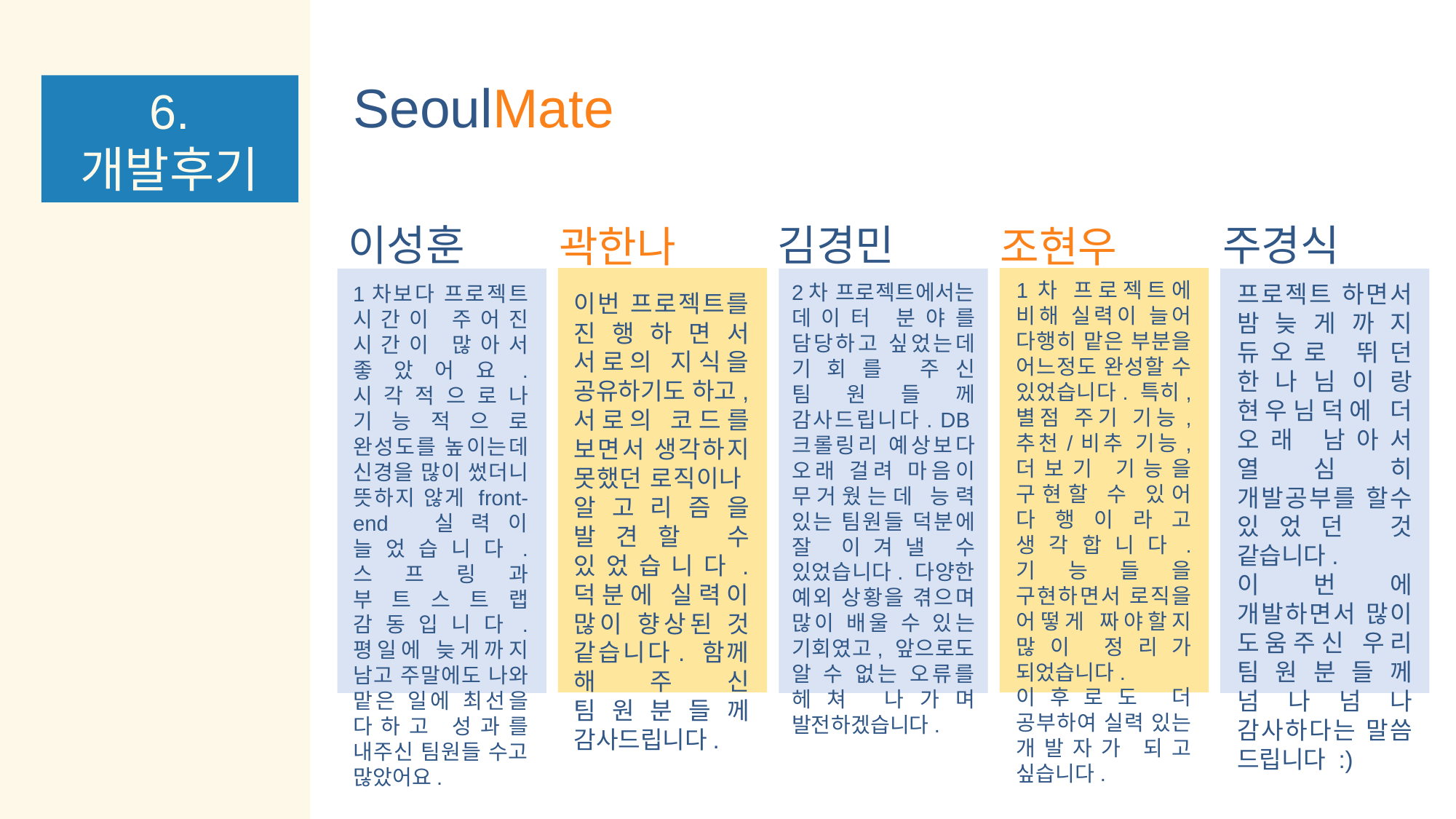

SeoulMate
6. 개발후기
이성훈
김경민
주경식
곽한나
조현우

1차 프로젝트에 비해 실력이 늘어 다행히 맡은 부분을 어느정도 완성할 수 있었습니다. 특히, 별점 주기 기능, 추천/비추 기능, 더보기 기능을 구현할 수 있어 다행이라고 생각합니다. 기능들을 구현하면서 로직을 어떻게 짜야할지 많이 정리가 되었습니다.
이후로도 더 공부하여 실력 있는 개발자가 되고 싶습니다.
2차 프로젝트에서는 데이터 분야를 담당하고 싶었는데 기회를 주신 팀원들께 감사드립니다. DB크롤링리 예상보다 오래 걸려 마음이 무거웠는데 능력 있는 팀원들 덕분에 잘 이겨낼 수 있었습니다. 다양한 예외 상황을 겪으며 많이 배울 수 있는 기회였고, 앞으로도 알 수 없는 오류를 헤쳐 나가며 발전하겠습니다.
프로젝트 하면서 밤늦게까지 듀오로 뛰던 한나님이랑 현우님덕에 더 오래 남아서 열심히 개발공부를 할수 있었던 것 같습니다.
이번에 개발하면서 많이 도움주신 우리 팀원분들께 넘나넘나 감사하다는 말씀 드립니다 :)

1차보다 프로젝트 시간이 주어진 시간이 많아서 좋았어요. 시각적으로나 기능적으로 완성도를 높이는데 신경을 많이 썼더니 뜻하지 않게 front-end 실력이 늘었습니다. 스프링과 부트스트랩 감동입니다. 평일에 늦게까지 남고 주말에도 나와 맡은 일에 최선을 다하고 성과를 내주신 팀원들 수고 많았어요.

이번 프로젝트를 진행하면서 서로의 지식을 공유하기도 하고, 서로의 코드를 보면서 생각하지 못했던 로직이나 알고리즘을 발견할 수 있었습니다. 덕분에 실력이 많이 향상된 것 같습니다. 함께 해주신 팀원분들께 감사드립니다.